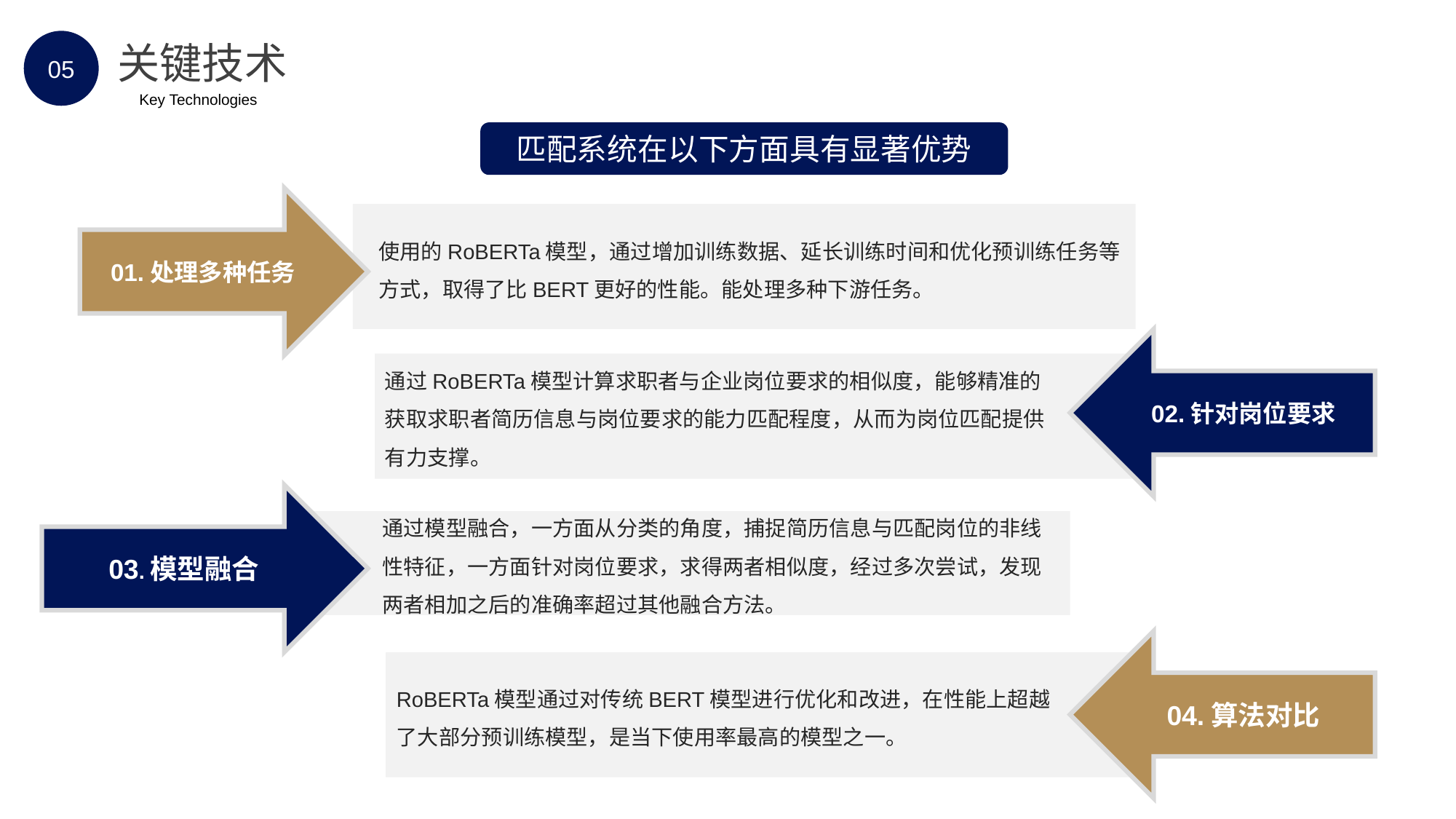

05
关键技术
Key Technologies
匹配系统在以下方面具有显著优势
01.处理多种任务

使用的RoBERTa模型，通过增加训练数据、延长训练时间和优化预训练任务等方式，取得了比BERT更好的性能。能处理多种下游任务。
02.针对岗位要求

通过RoBERTa模型计算求职者与企业岗位要求的相似度，能够精准的获取求职者简历信息与岗位要求的能力匹配程度，从而为岗位匹配提供有力支撑。
03.模型融合

通过模型融合，一方面从分类的角度，捕捉简历信息与匹配岗位的非线性特征，一方面针对岗位要求，求得两者相似度，经过多次尝试，发现两者相加之后的准确率超过其他融合方法。
04.算法对比

RoBERTa模型通过对传统BERT模型进行优化和改进，在性能上超越了大部分预训练模型，是当下使用率最高的模型之一。